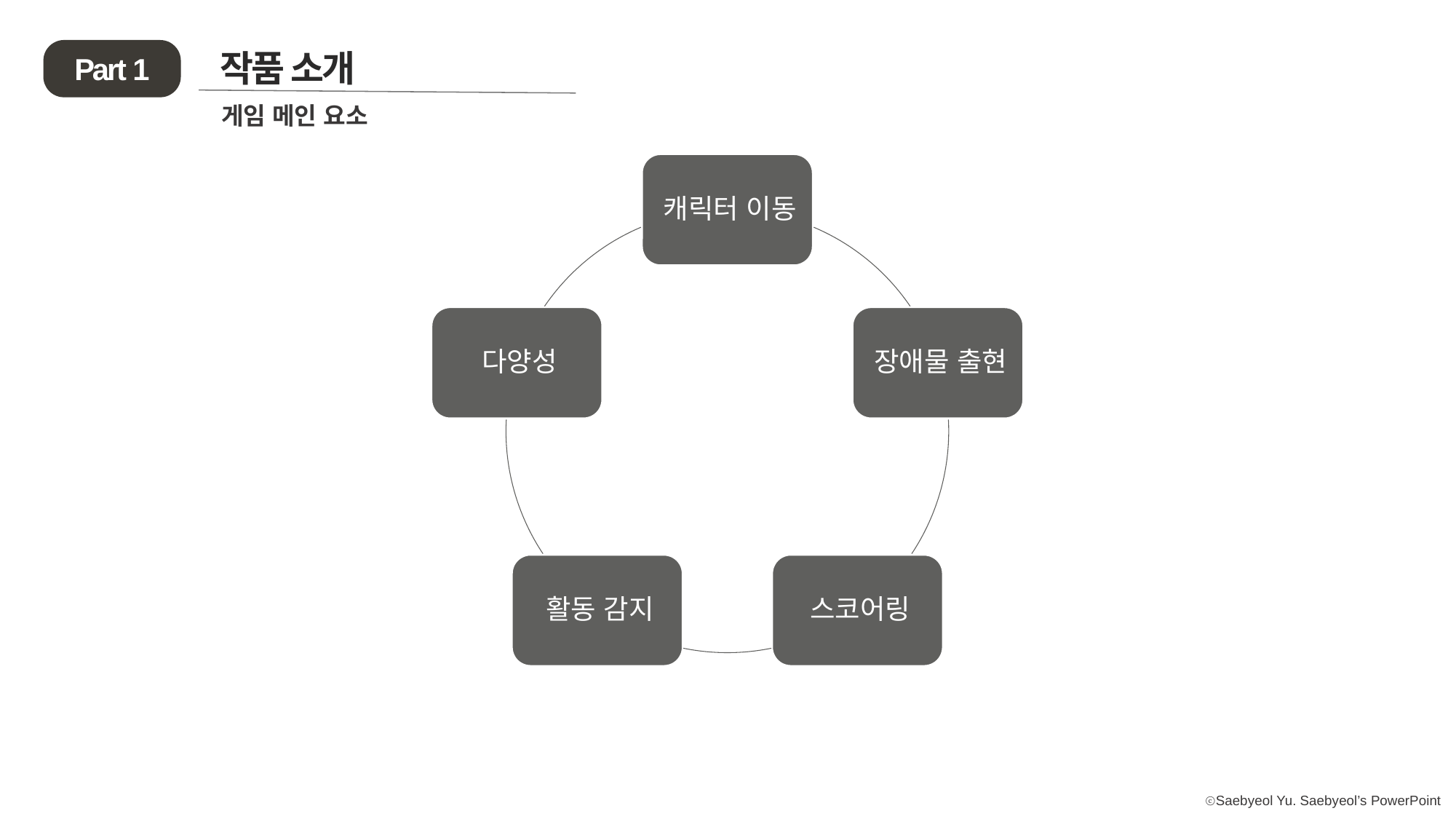

작품 소개
Part 1
게임 메인 요소
캐릭터 이동
장애물 출현
스코어링
활동 감지
다양성